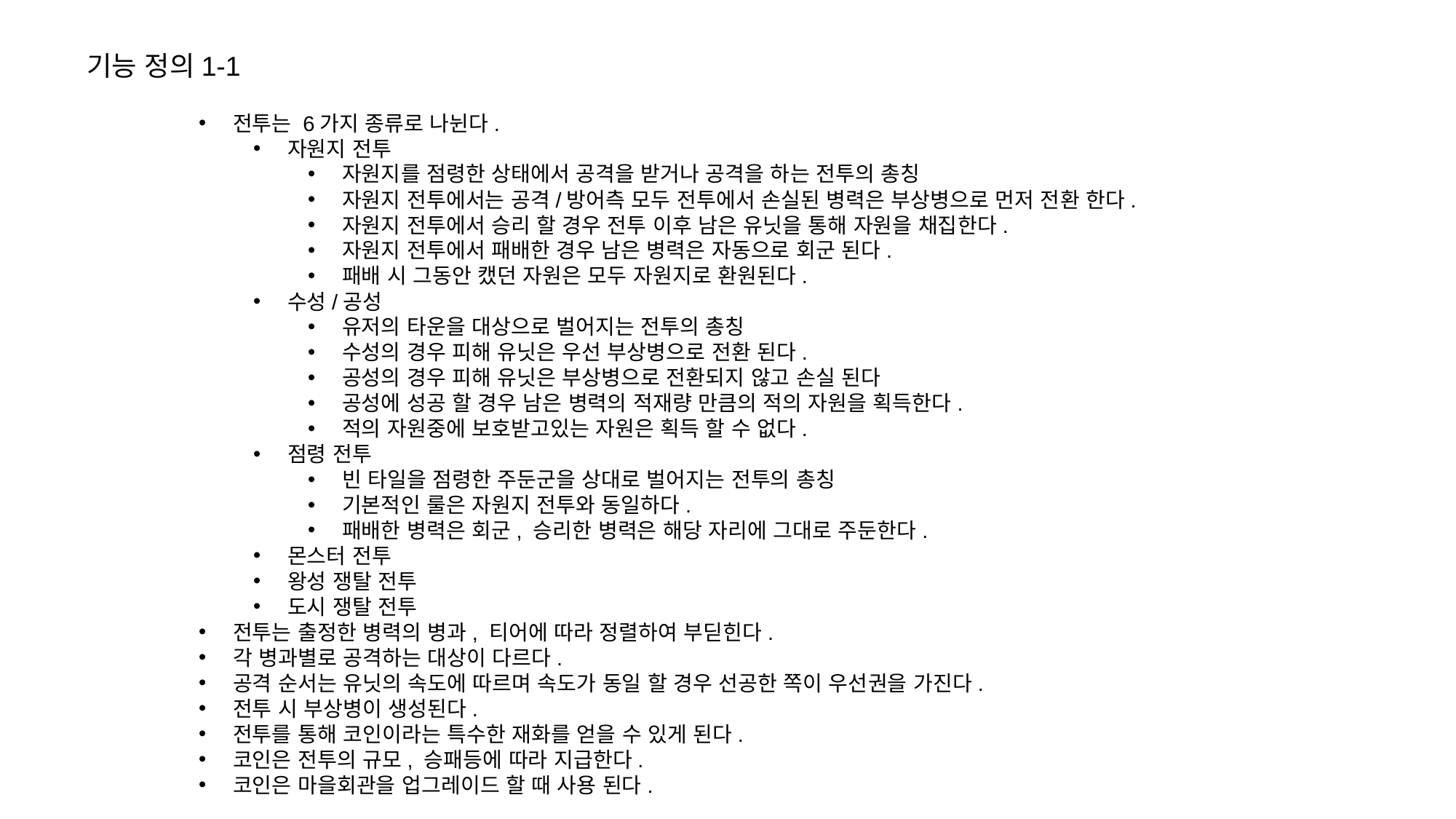

기능 정의1-1
전투는 6가지 종류로 나뉜다.
자원지 전투
자원지를 점령한 상태에서 공격을 받거나 공격을 하는 전투의 총칭
자원지 전투에서는 공격/방어측 모두 전투에서 손실된 병력은 부상병으로 먼저 전환 한다.
자원지 전투에서 승리 할 경우 전투 이후 남은 유닛을 통해 자원을 채집한다.
자원지 전투에서 패배한 경우 남은 병력은 자동으로 회군 된다.
패배 시 그동안 캤던 자원은 모두 자원지로 환원된다.
수성/공성
유저의 타운을 대상으로 벌어지는 전투의 총칭
수성의 경우 피해 유닛은 우선 부상병으로 전환 된다.
공성의 경우 피해 유닛은 부상병으로 전환되지 않고 손실 된다
공성에 성공 할 경우 남은 병력의 적재량 만큼의 적의 자원을 획득한다.
적의 자원중에 보호받고있는 자원은 획득 할 수 없다.
점령 전투
빈 타일을 점령한 주둔군을 상대로 벌어지는 전투의 총칭
기본적인 룰은 자원지 전투와 동일하다.
패배한 병력은 회군, 승리한 병력은 해당 자리에 그대로 주둔한다.
몬스터 전투
왕성 쟁탈 전투
도시 쟁탈 전투
전투는 출정한 병력의 병과, 티어에 따라 정렬하여 부딛힌다.
각 병과별로 공격하는 대상이 다르다.
공격 순서는 유닛의 속도에 따르며 속도가 동일 할 경우 선공한 쪽이 우선권을 가진다.
전투 시 부상병이 생성된다.
전투를 통해 코인이라는 특수한 재화를 얻을 수 있게 된다.
코인은 전투의 규모, 승패등에 따라 지급한다.
코인은 마을회관을 업그레이드 할 때 사용 된다.